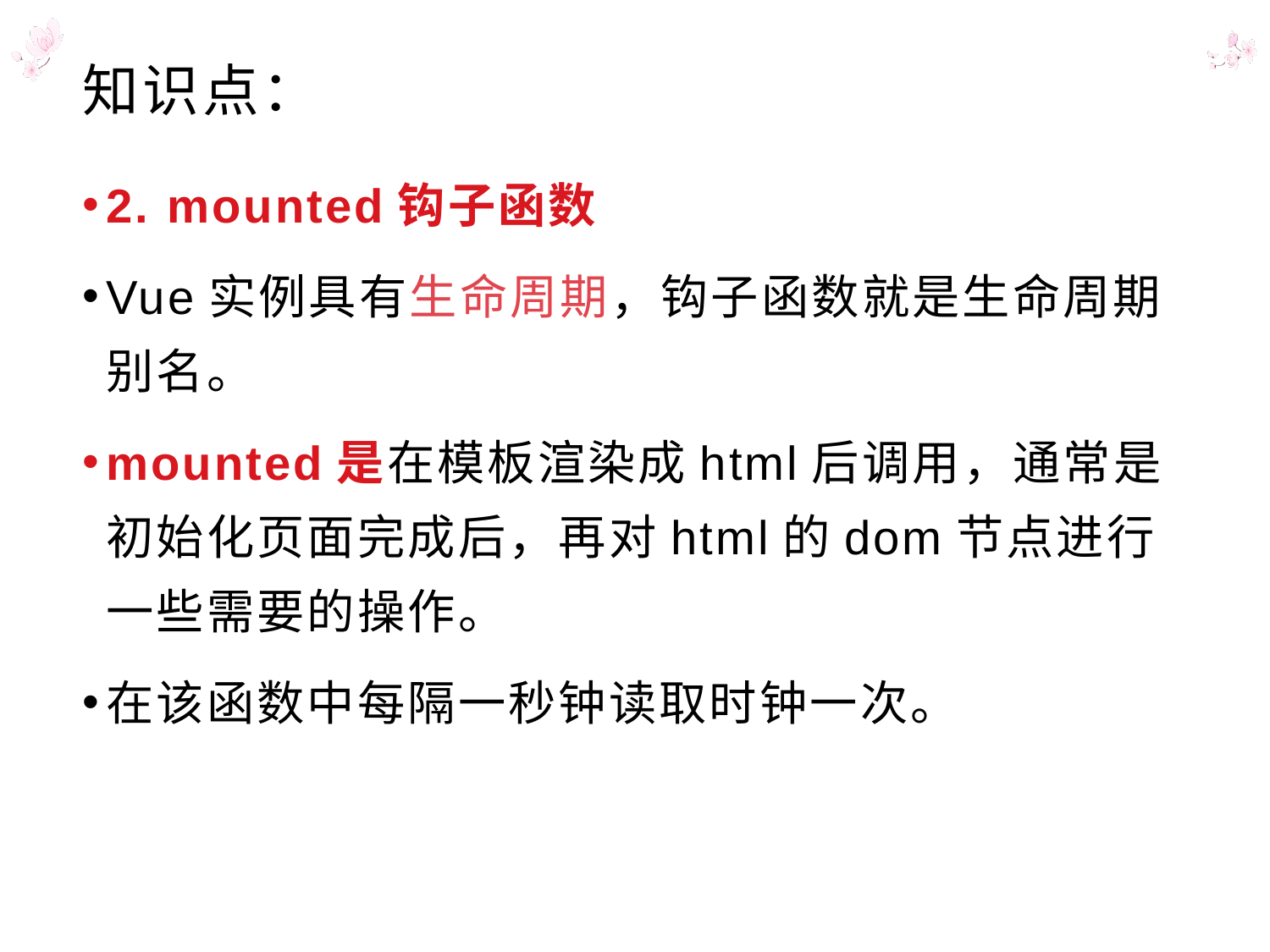

# 知识点：
2. mounted钩子函数
Vue实例具有生命周期，钩子函数就是生命周期别名。
mounted是在模板渲染成html后调用，通常是初始化页面完成后，再对html的dom节点进行一些需要的操作。
在该函数中每隔一秒钟读取时钟一次。